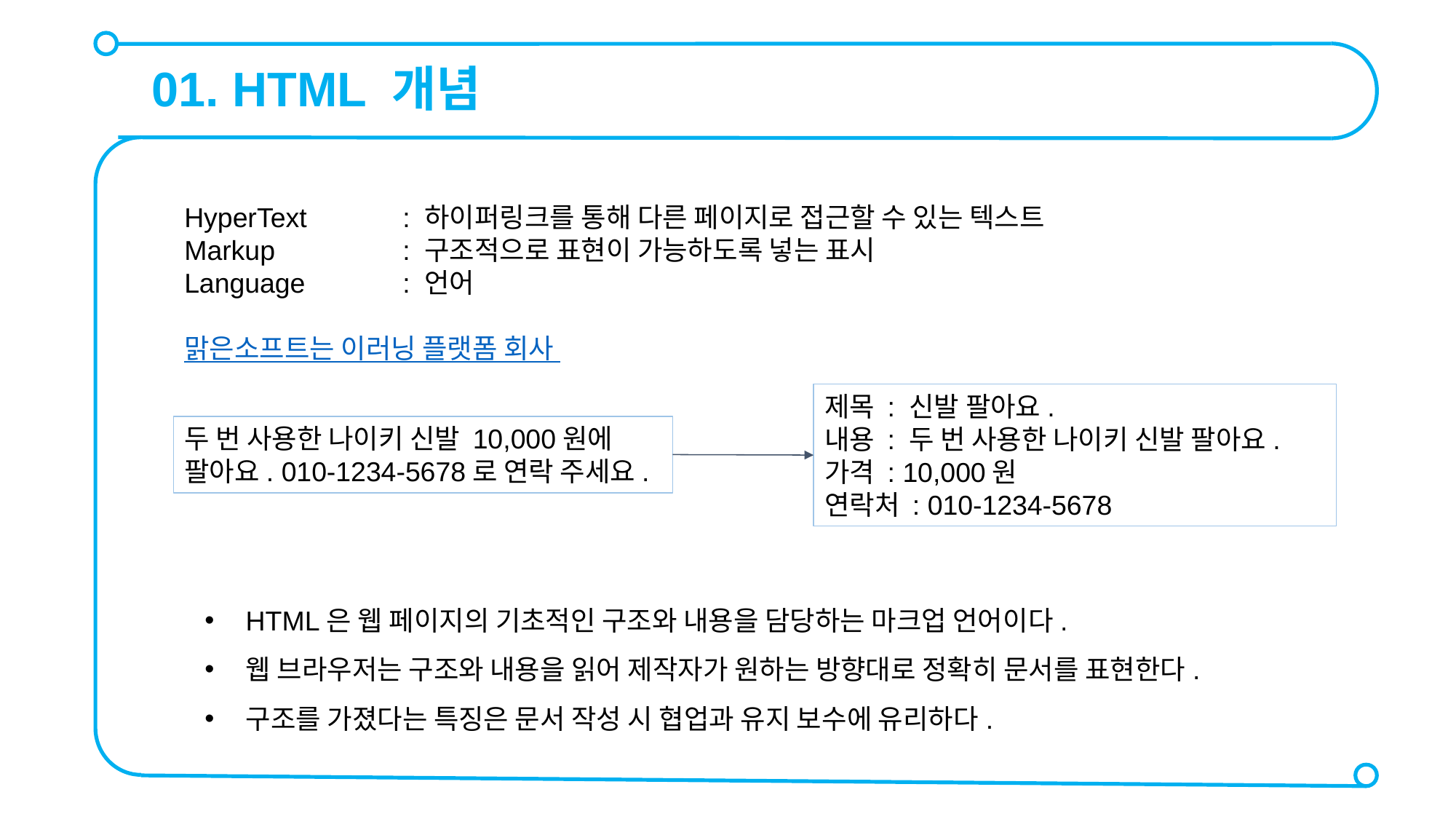

01. HTML 개념
HyperText	: 하이퍼링크를 통해 다른 페이지로 접근할 수 있는 텍스트
Markup		: 구조적으로 표현이 가능하도록 넣는 표시
Language	: 언어

맑은소프트는 이러닝 플랫폼 회사
제목 : 신발 팔아요.
내용 : 두 번 사용한 나이키 신발 팔아요.
가격 : 10,000원
연락처 : 010-1234-5678
두 번 사용한 나이키 신발 10,000원에 팔아요. 010-1234-5678로 연락 주세요.

HTML은 웹 페이지의 기초적인 구조와 내용을 담당하는 마크업 언어이다.
웹 브라우저는 구조와 내용을 읽어 제작자가 원하는 방향대로 정확히 문서를 표현한다.
구조를 가졌다는 특징은 문서 작성 시 협업과 유지 보수에 유리하다.